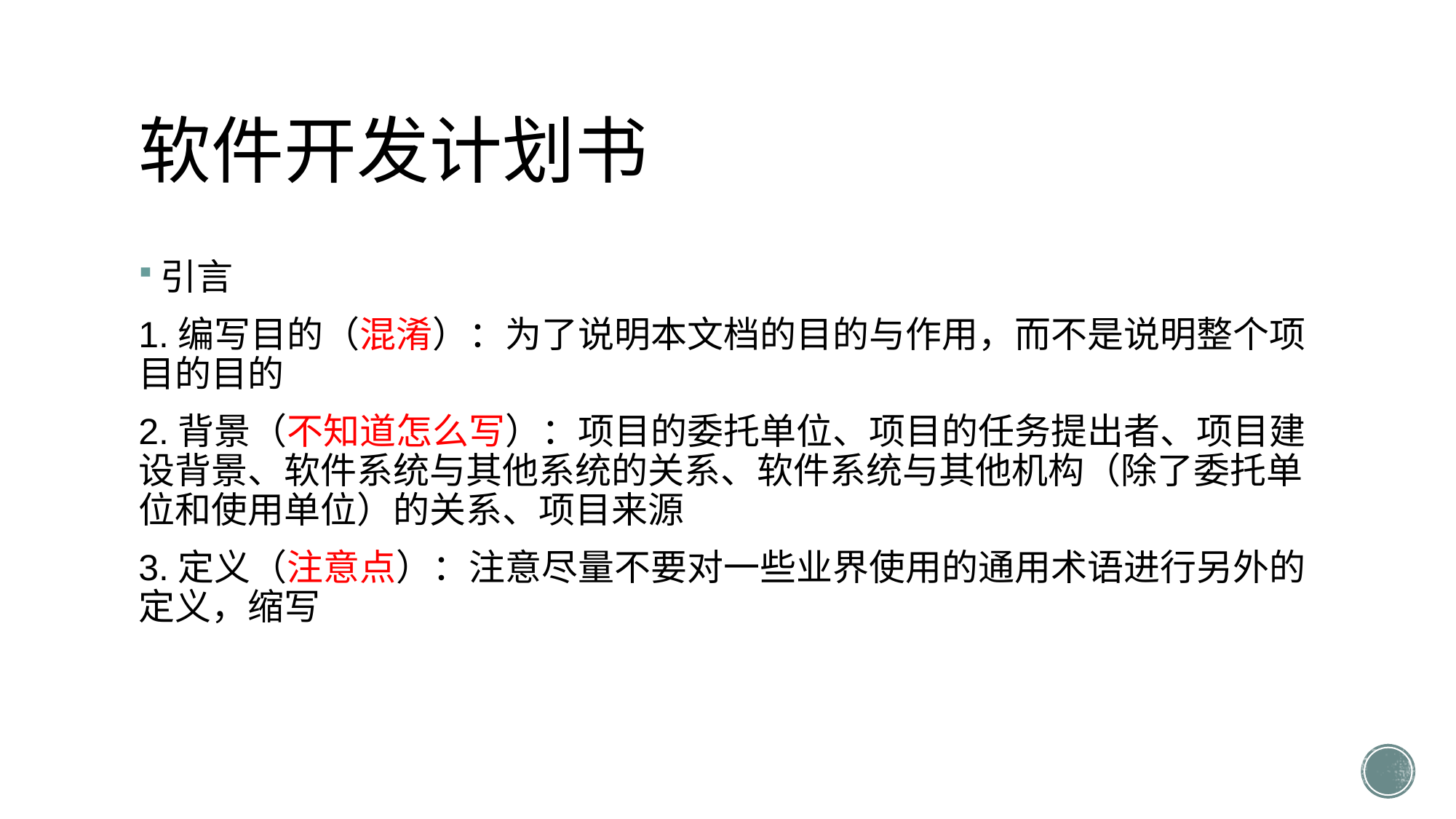

# 软件开发计划书
引言
1.编写目的（混淆）：为了说明本文档的目的与作用，而不是说明整个项目的目的
2.背景（不知道怎么写）：项目的委托单位、项目的任务提出者、项目建设背景、软件系统与其他系统的关系、软件系统与其他机构（除了委托单位和使用单位）的关系、项目来源
3.定义（注意点）：注意尽量不要对一些业界使用的通用术语进行另外的定义，缩写